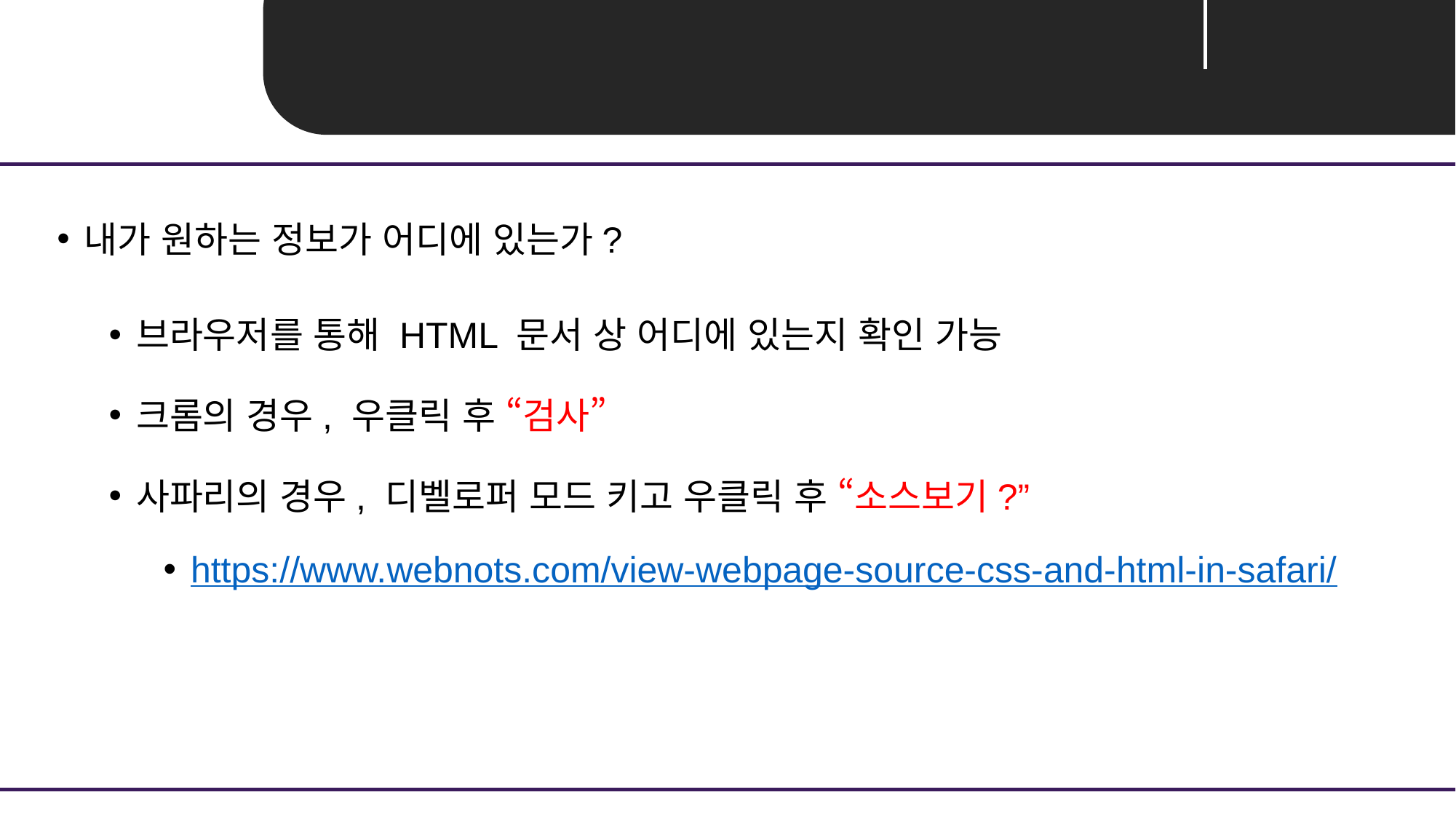

Unit  01 ㅣHTML
내가 원하는 정보가 어디에 있는가?
브라우저를 통해 HTML 문서 상 어디에 있는지 확인 가능
크롬의 경우, 우클릭 후 “검사”
사파리의 경우, 디벨로퍼 모드 키고 우클릭 후 “소스보기?”
https://www.webnots.com/view-webpage-source-css-and-html-in-safari/